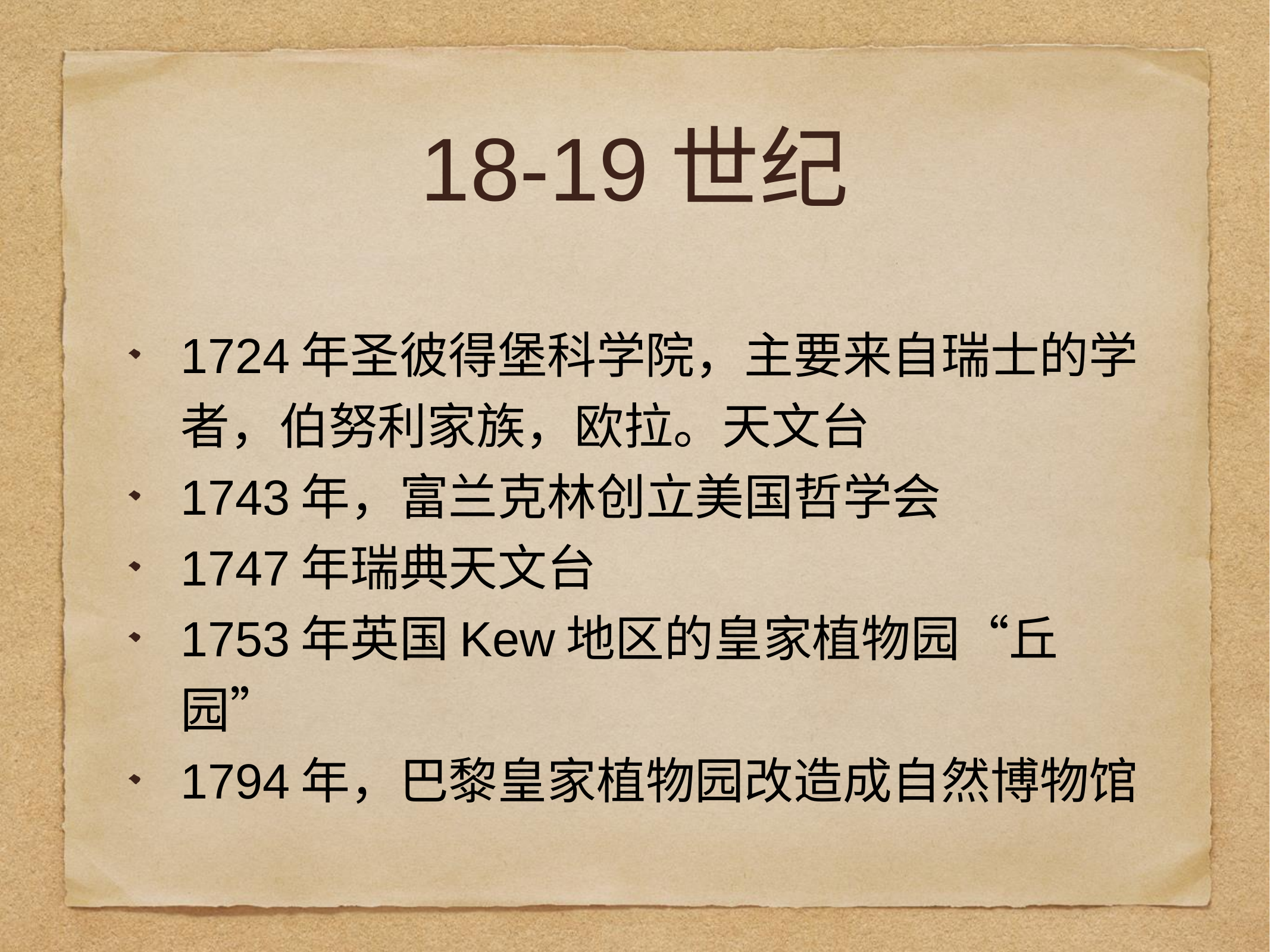

# 18-19世纪
1724年圣彼得堡科学院，主要来自瑞士的学者，伯努利家族，欧拉。天文台
1743年，富兰克林创立美国哲学会
1747年瑞典天文台
1753年英国Kew地区的皇家植物园“丘园”
1794年，巴黎皇家植物园改造成自然博物馆